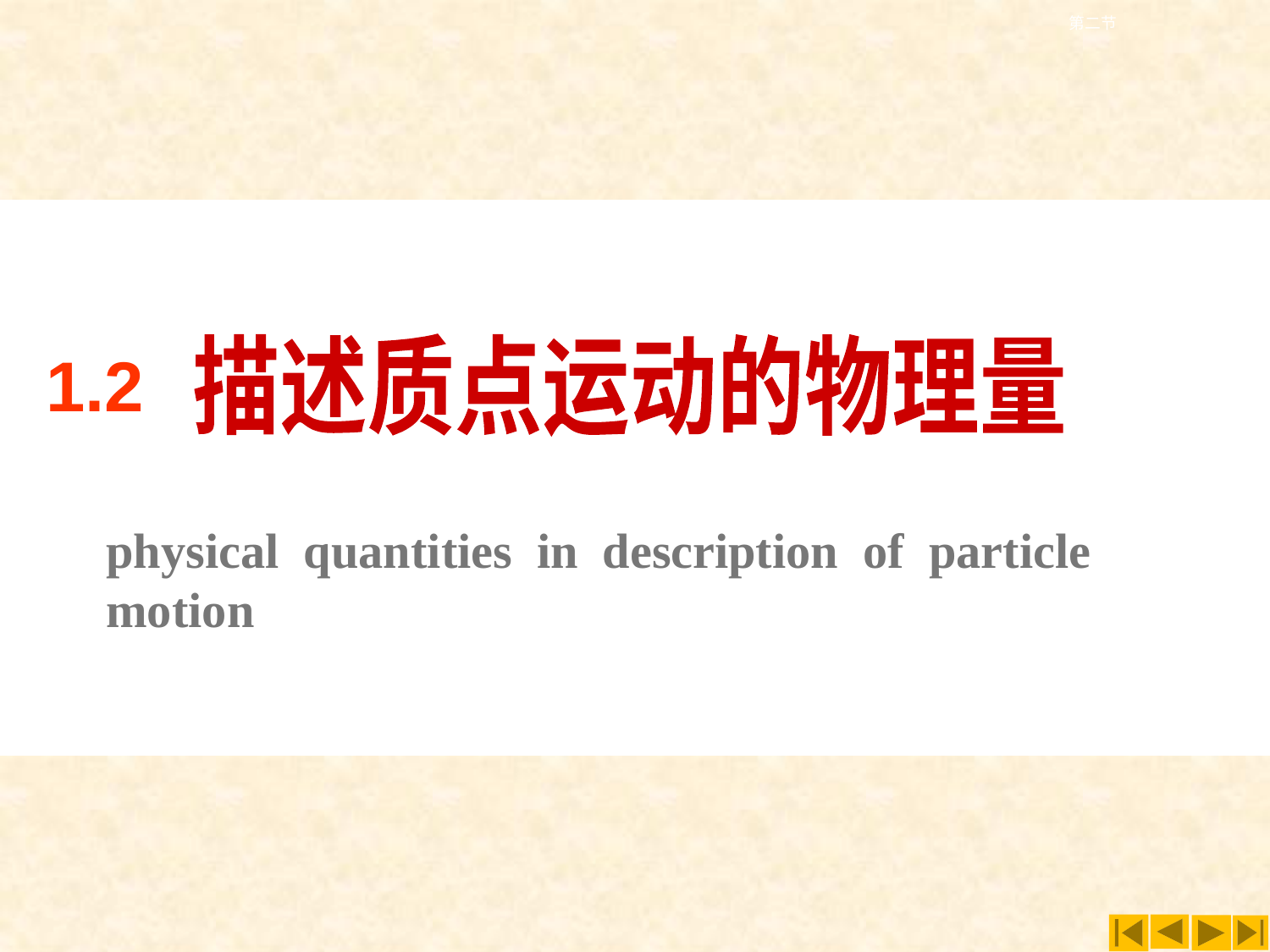

第二节
描述质点运动的物理量
1.2
physical  quantities  in  description  of  particle  motion